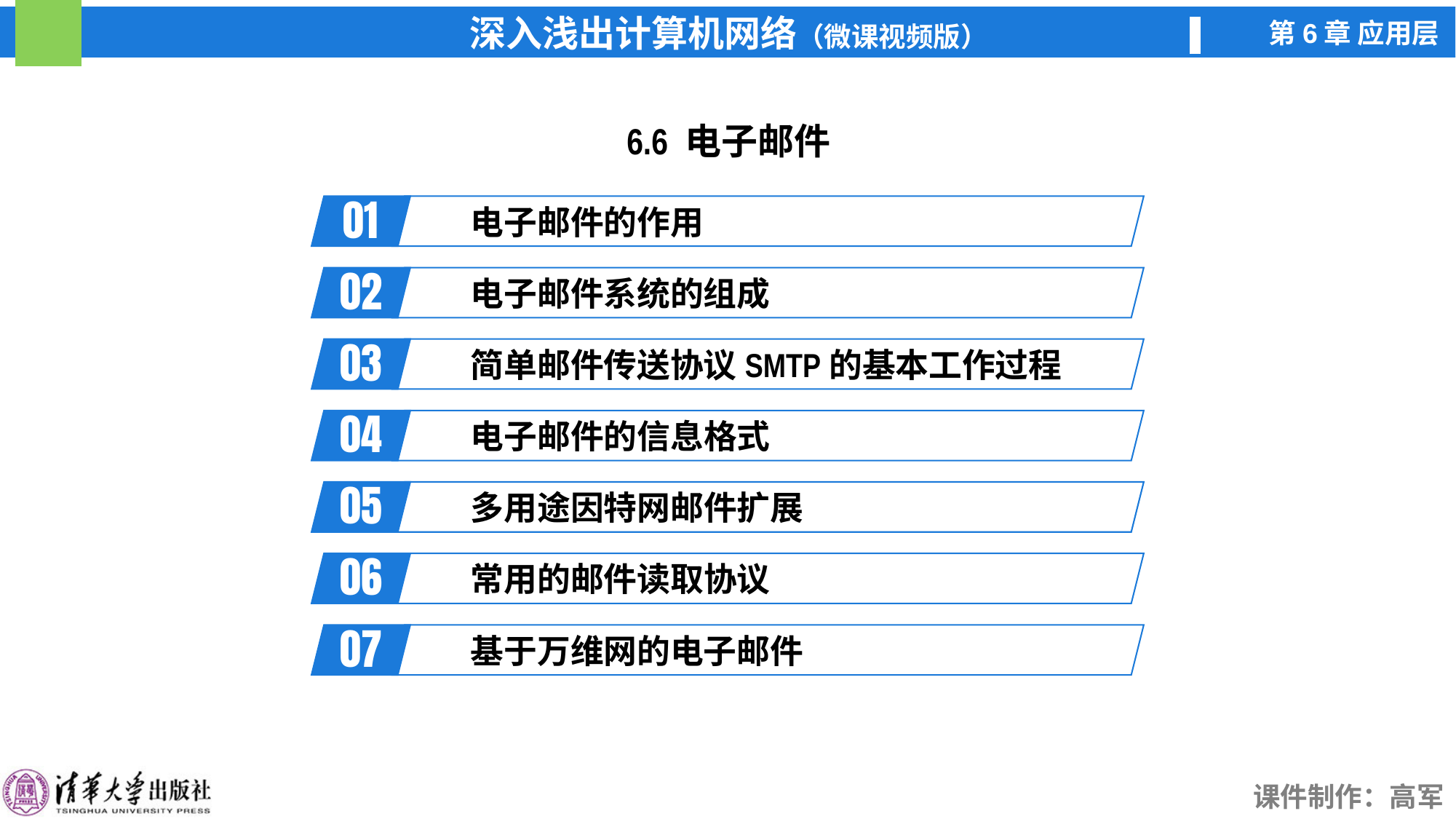

6.6 电子邮件
01
电子邮件的作用
02
电子邮件系统的组成
03
简单邮件传送协议SMTP的基本工作过程
04
电子邮件的信息格式
05
多用途因特网邮件扩展
06
常用的邮件读取协议
07
基于万维网的电子邮件